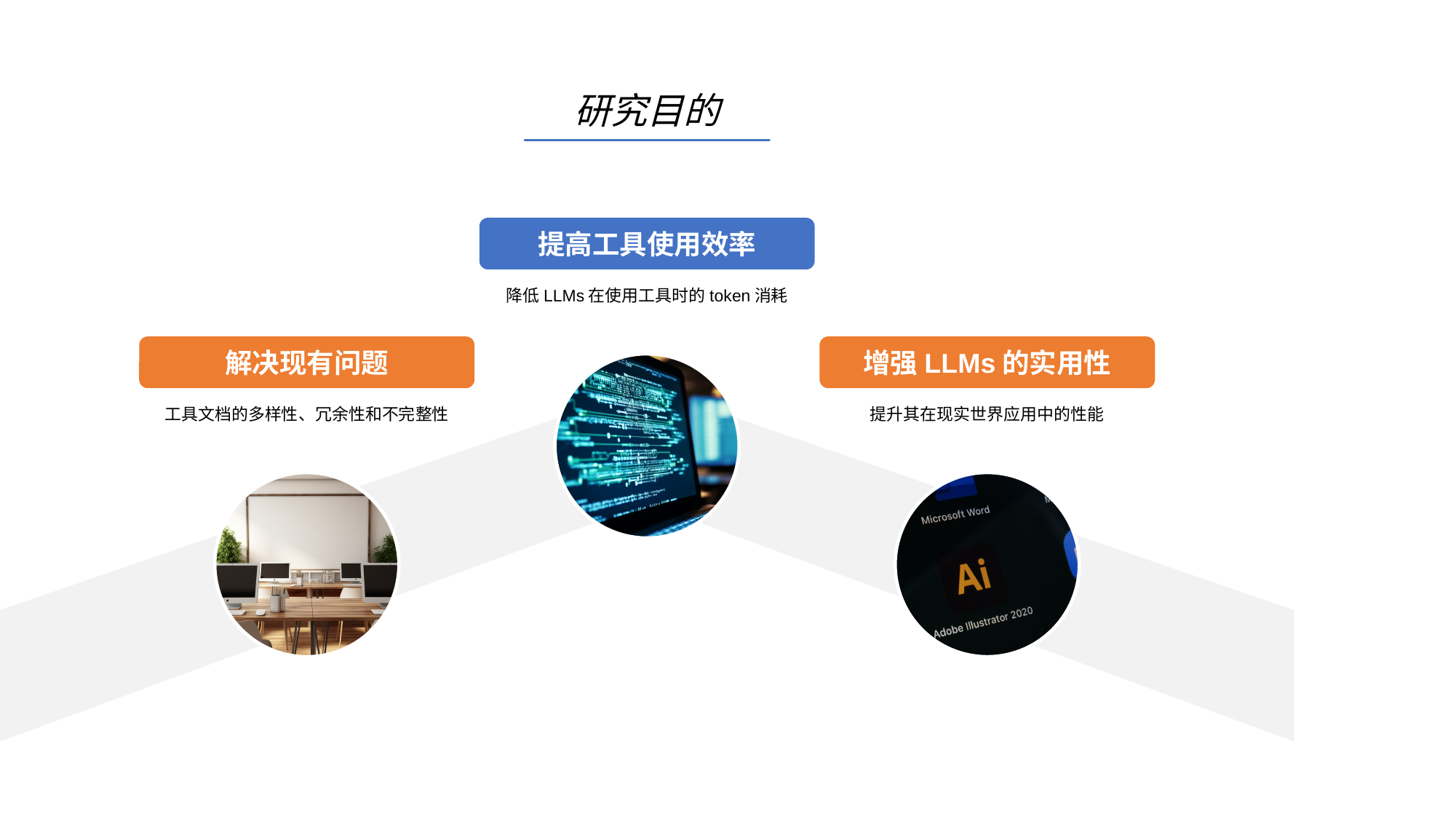

研究目的
提高工具使用效率
降低LLMs在使用工具时的token消耗
解决现有问题
增强LLMs的实用性

工具文档的多样性、冗余性和不完整性
提升其在现实世界应用中的性能